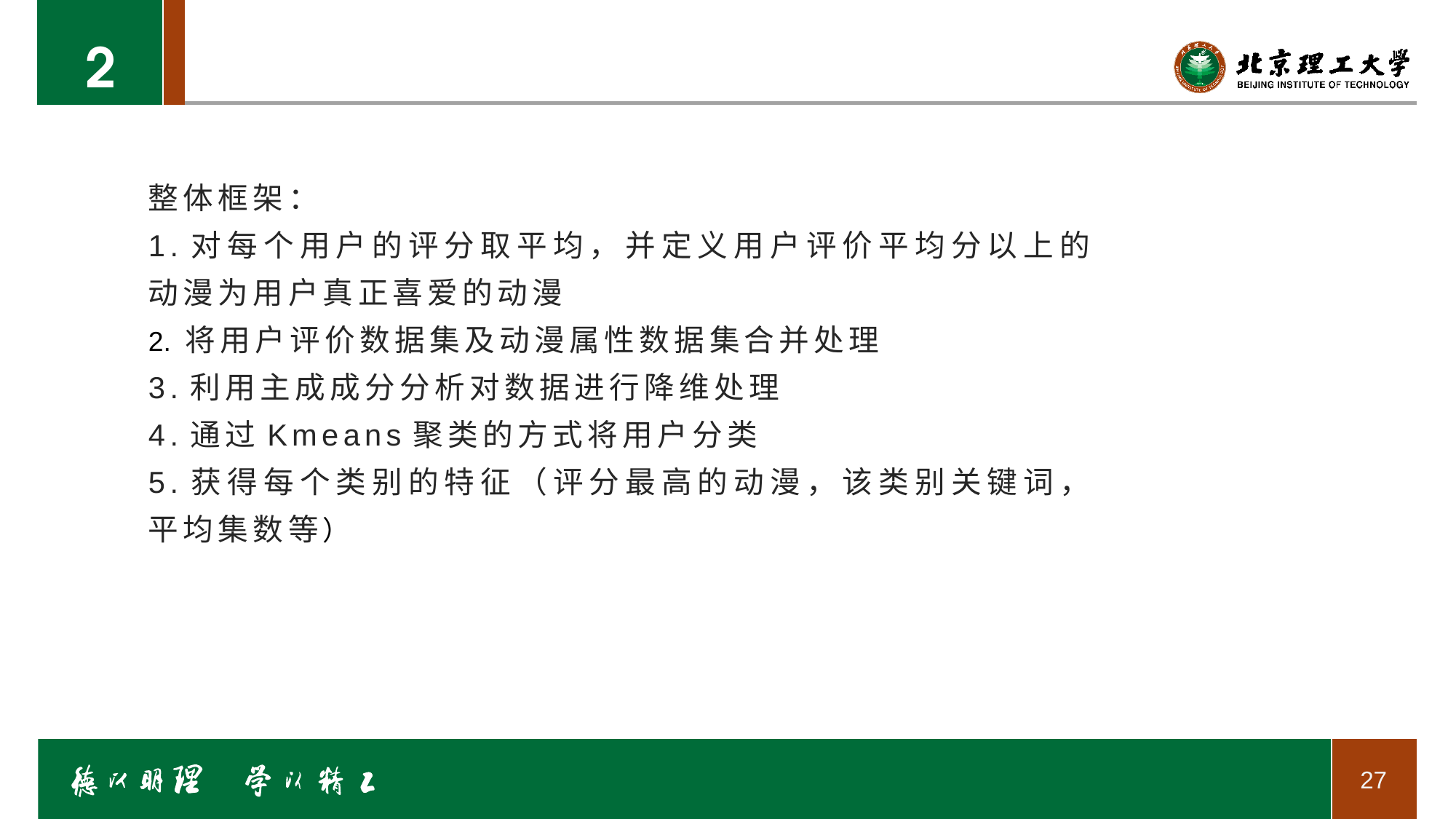

2
整体框架：
1.对每个用户的评分取平均，并定义用户评价平均分以上的动漫为用户真正喜爱的动漫
2. 将用户评价数据集及动漫属性数据集合并处理
3.利用主成成分分析对数据进行降维处理
4.通过Kmeans聚类的方式将用户分类
5.获得每个类别的特征（评分最高的动漫，该类别关键词，平均集数等）